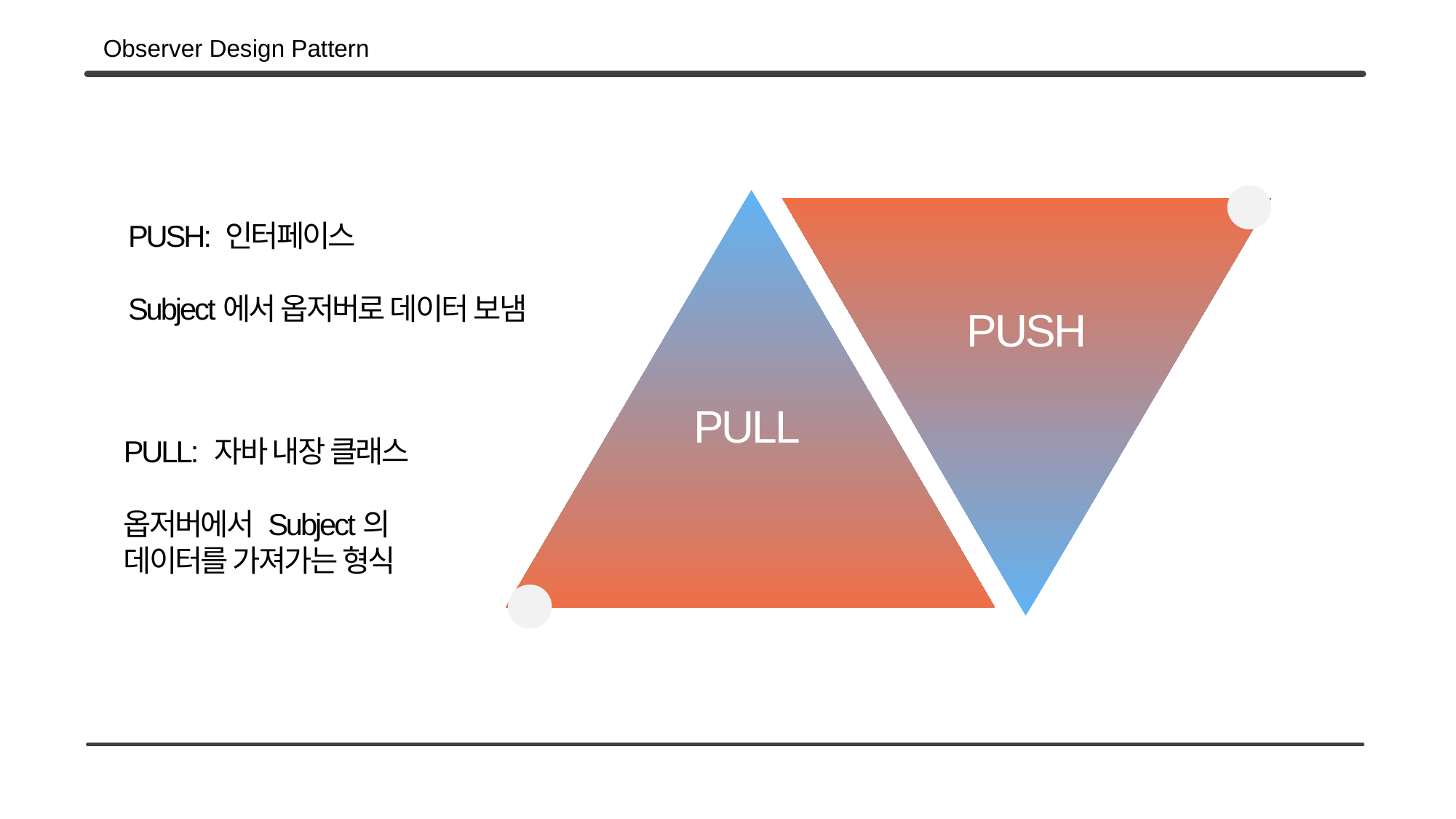

Observer Design Pattern

PUSH: 인터페이스

Subject에서 옵저버로 데이터 보냄
PUSH
PULL
PULL: 자바 내장 클래스

옵저버에서 Subject의
데이터를 가져가는 형식